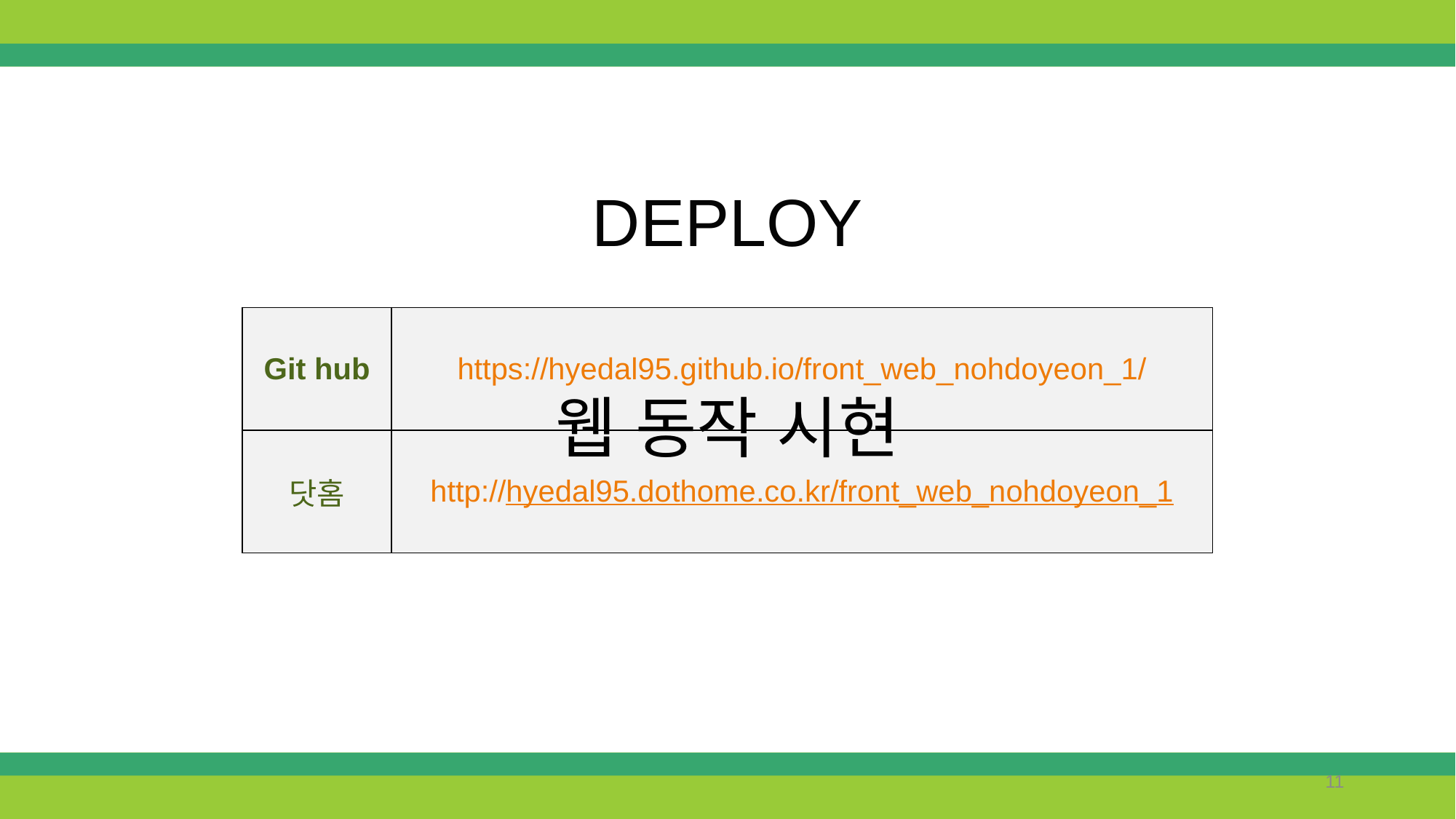

DEPLOY
| Git hub | https://hyedal95.github.io/front\_web\_nohdoyeon\_1/ |
| --- | --- |
| 닷홈 | http://hyedal95.dothome.co.kr/front\_web\_nohdoyeon\_1 |
웹 동작 시현
11